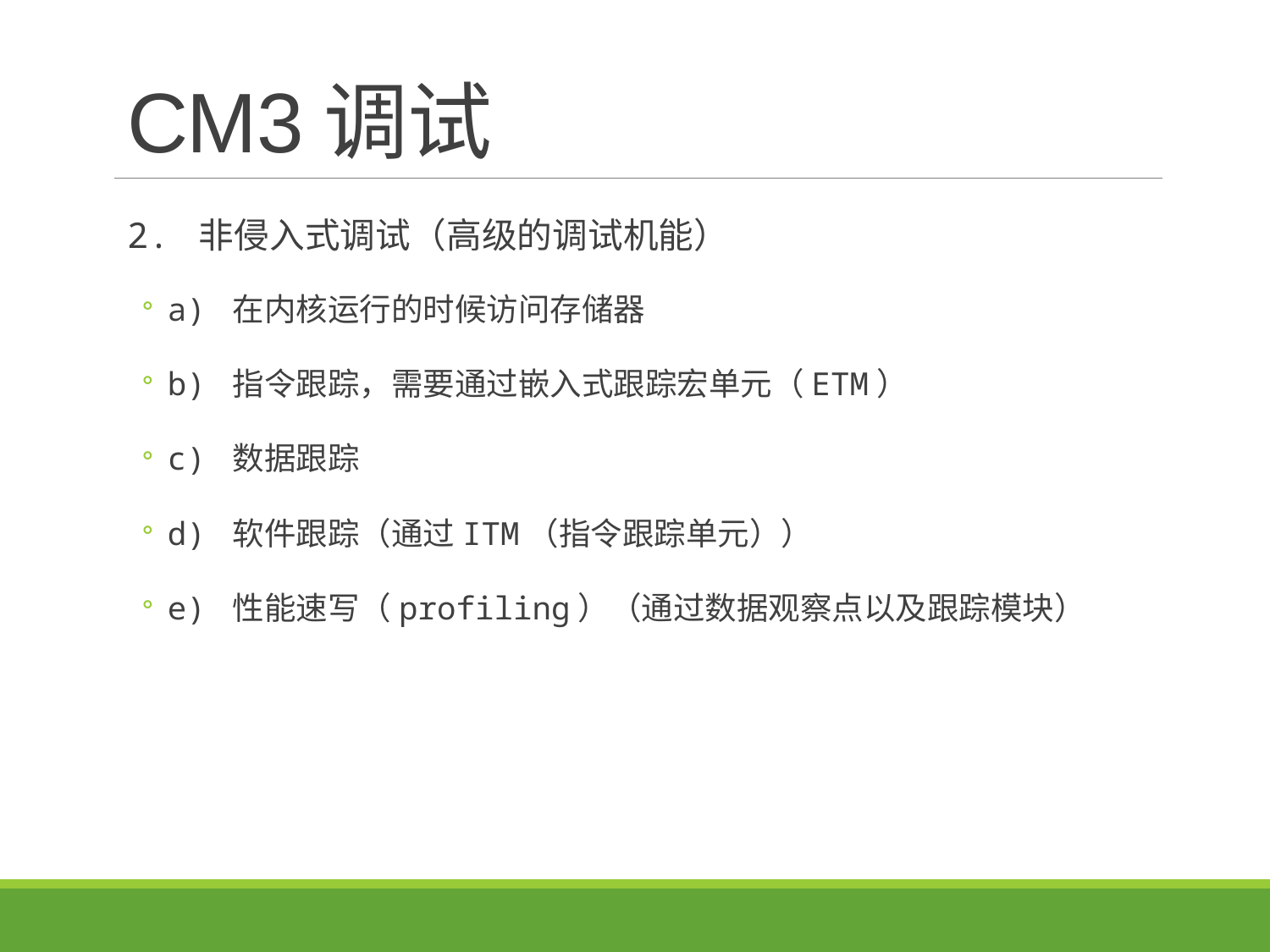

# CM3调试
2. 非侵入式调试（高级的调试机能）
a) 在内核运行的时候访问存储器
b) 指令跟踪，需要通过嵌入式跟踪宏单元（ETM）
c) 数据跟踪
d) 软件跟踪（通过ITM（指令跟踪单元））
e) 性能速写（profiling）（通过数据观察点以及跟踪模块）